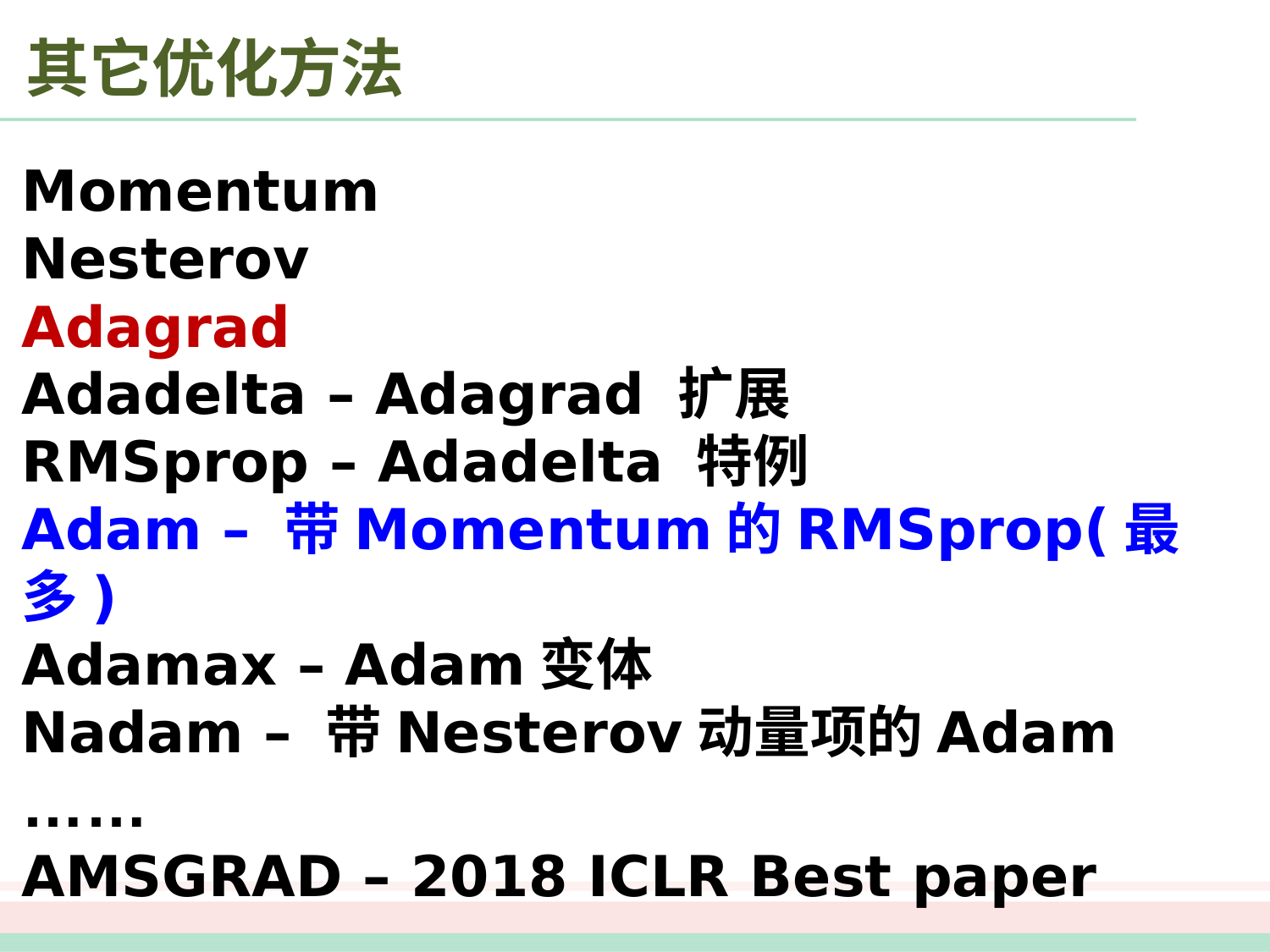

# 其它优化方法
Momentum
Nesterov
Adagrad
Adadelta – Adagrad 扩展
RMSprop – Adadelta 特例
Adam – 带Momentum的RMSprop(最多)
Adamax – Adam变体
Nadam – 带Nesterov动量项的Adam
……
AMSGRAD – 2018 ICLR Best paper